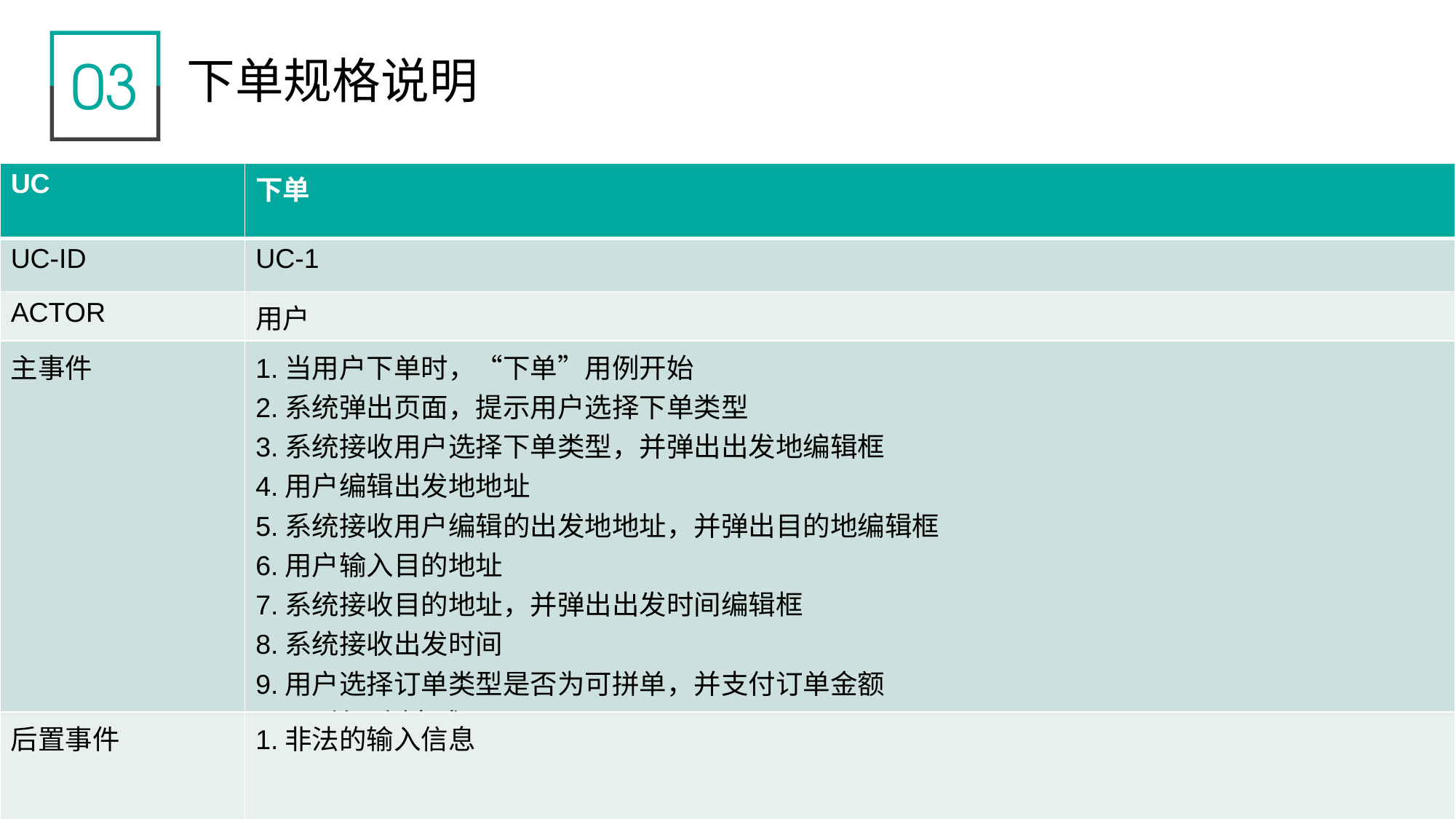

03
下单规格说明

| UC | 下单 |
| --- | --- |
| UC-ID | UC-1 |
| ACTOR | 用户 |
| 主事件 | 1.当用户下单时，“下单”用例开始 2.系统弹出页面，提示用户选择下单类型 3.系统接收用户选择下单类型，并弹出出发地编辑框 4.用户编辑出发地地址 5.系统接收用户编辑的出发地地址，并弹出目的地编辑框 6.用户输入目的地址 7.系统接收目的地址，并弹出出发时间编辑框 8.系统接收出发时间 9.用户选择订单类型是否为可拼单，并支付订单金额 10.下单用例完成 |
| 后置事件 | 1.非法的输入信息 |